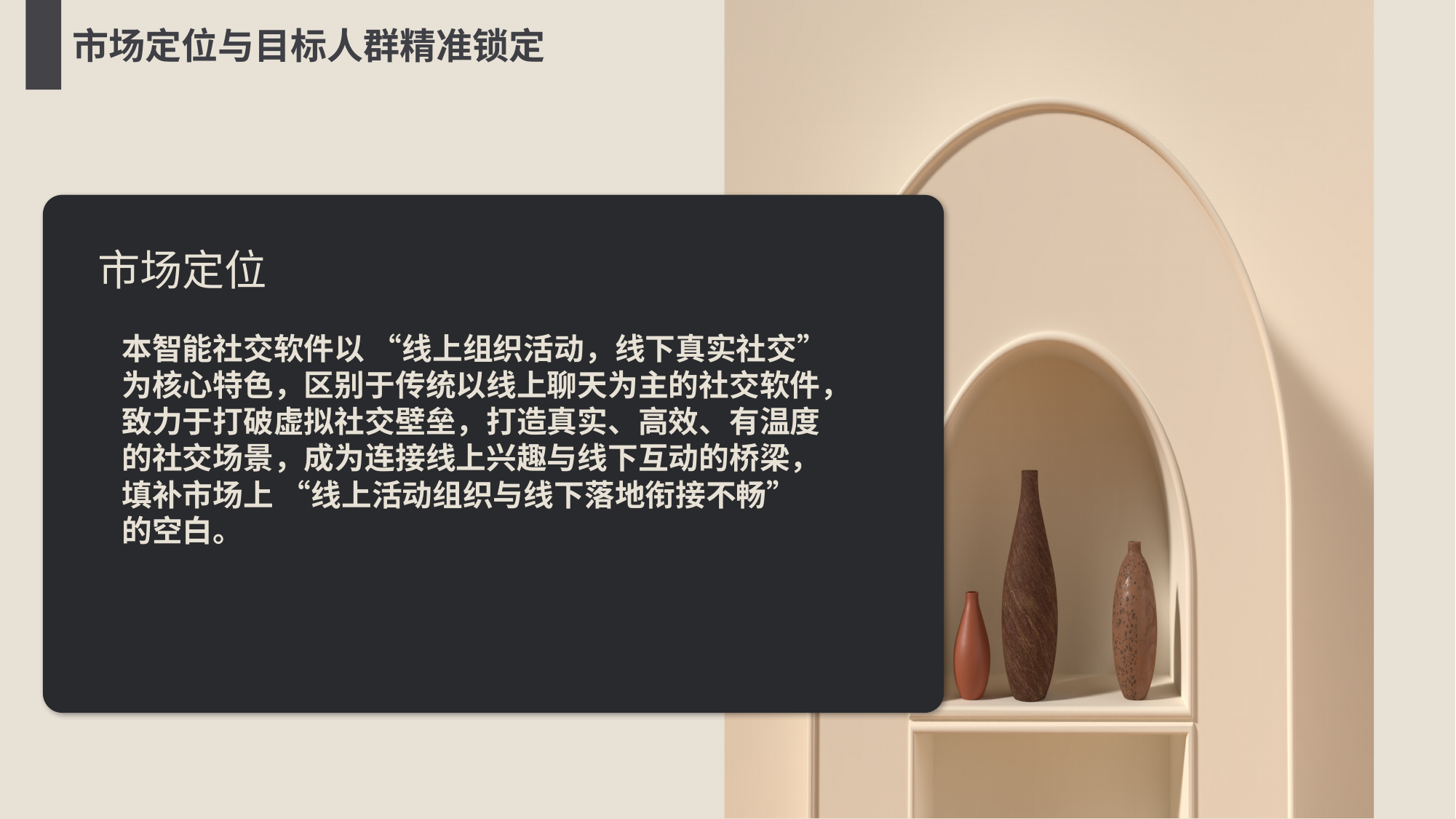

市场定位与目标人群精准锁定

市场定位

本智能社交软件以 “线上组织活动，线下真实社交” 为核心特色，区别于传统以线上聊天为主的社交软件，致力于打破虚拟社交壁垒，打造真实、高效、有温度的社交场景，成为连接线上兴趣与线下互动的桥梁，填补市场上 “线上活动组织与线下落地衔接不畅” 的空白。